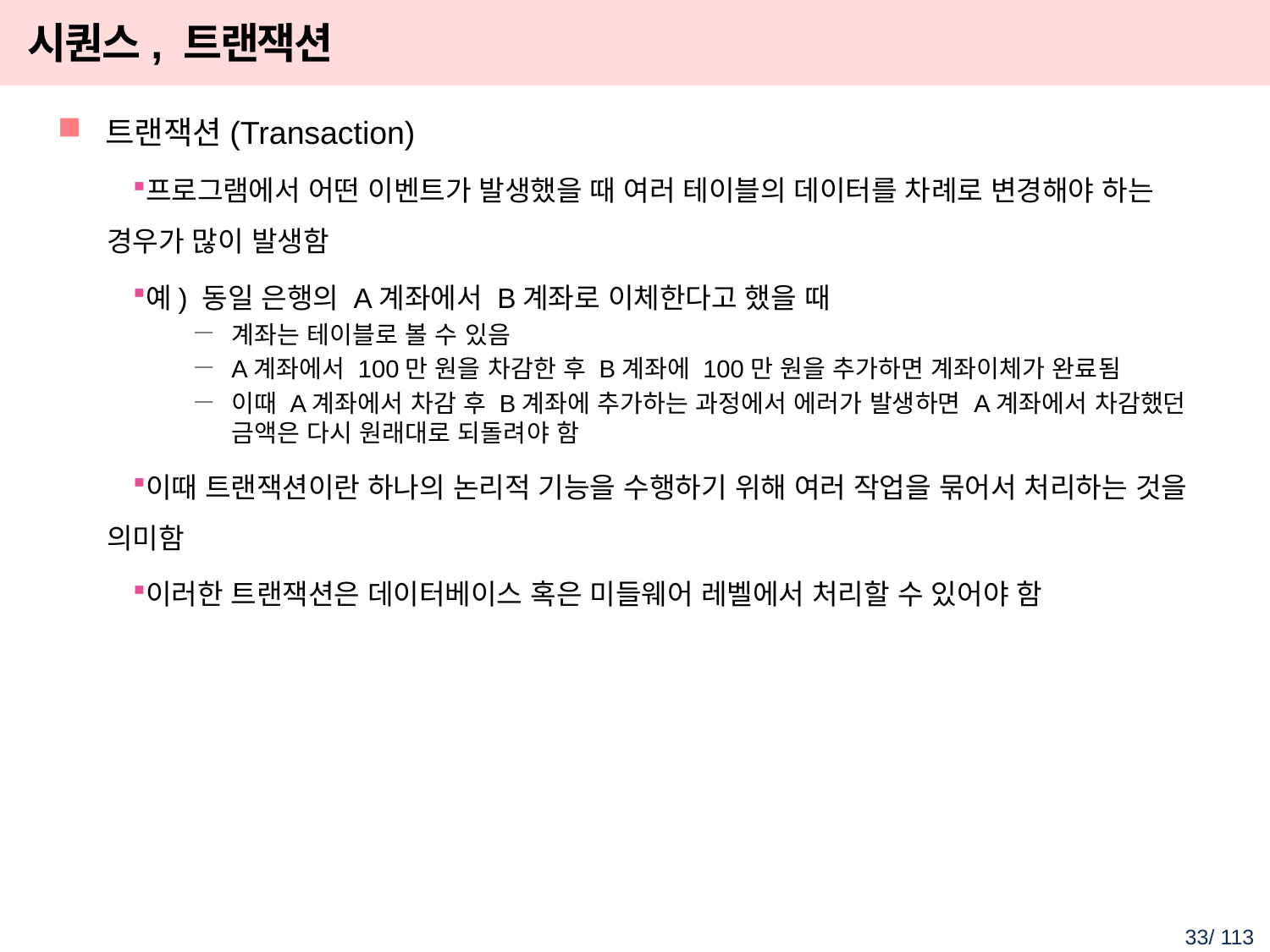

# 시퀀스, 트랜잭션
트랜잭션(Transaction)
프로그램에서 어떤 이벤트가 발생했을 때 여러 테이블의 데이터를 차례로 변경해야 하는 경우가 많이 발생함
예) 동일 은행의 A계좌에서 B계좌로 이체한다고 했을 때
계좌는 테이블로 볼 수 있음
A계좌에서 100만 원을 차감한 후 B계좌에 100만 원을 추가하면 계좌이체가 완료됨
이때 A계좌에서 차감 후 B계좌에 추가하는 과정에서 에러가 발생하면 A계좌에서 차감했던 금액은 다시 원래대로 되돌려야 함
이때 트랜잭션이란 하나의 논리적 기능을 수행하기 위해 여러 작업을 묶어서 처리하는 것을 의미함
이러한 트랜잭션은 데이터베이스 혹은 미들웨어 레벨에서 처리할 수 있어야 함